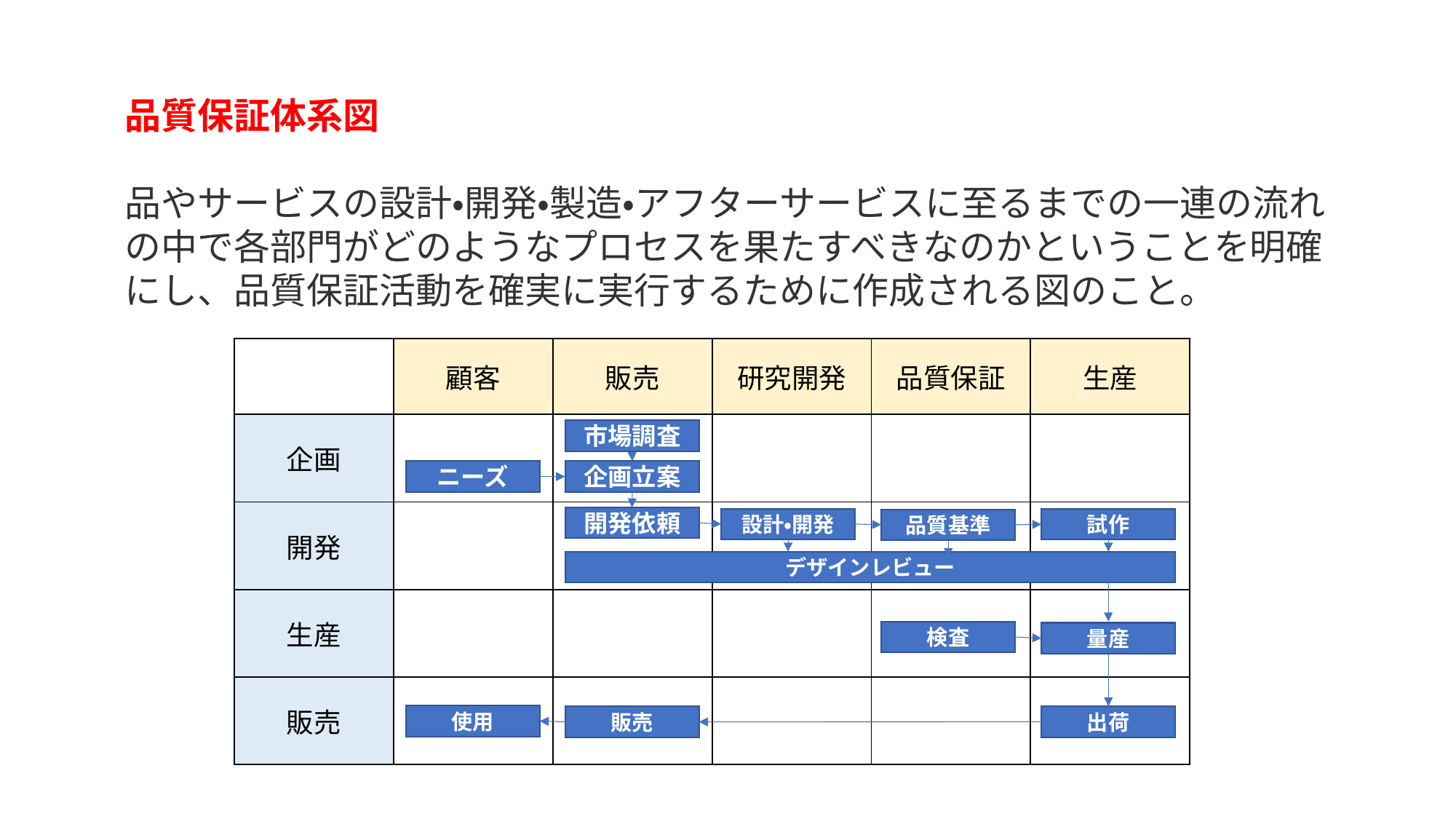

品質保証体系図

品やサービスの設計・開発・製造・アフターサービスに至るまでの一連の流れの中で各部門がどのようなプロセスを果たすべきなのかということを明確にし、品質保証活動を確実に実行するために作成される図のこと。
|  | 顧客 | 販売 | 研究開発 | 品質保証 | 生産 |
| --- | --- | --- | --- | --- | --- |
| 企画 |  |  |  |  |  |
| 開発 |  |  |  |  |  |
| 生産 |  |  |  |  |  |
| 販売 |  |  |  |  |  |
市場調査
ニーズ
企画立案
開発依頼
設計・開発
試作
品質基準
デザインレビュー
検査
量産
使用
出荷
販売